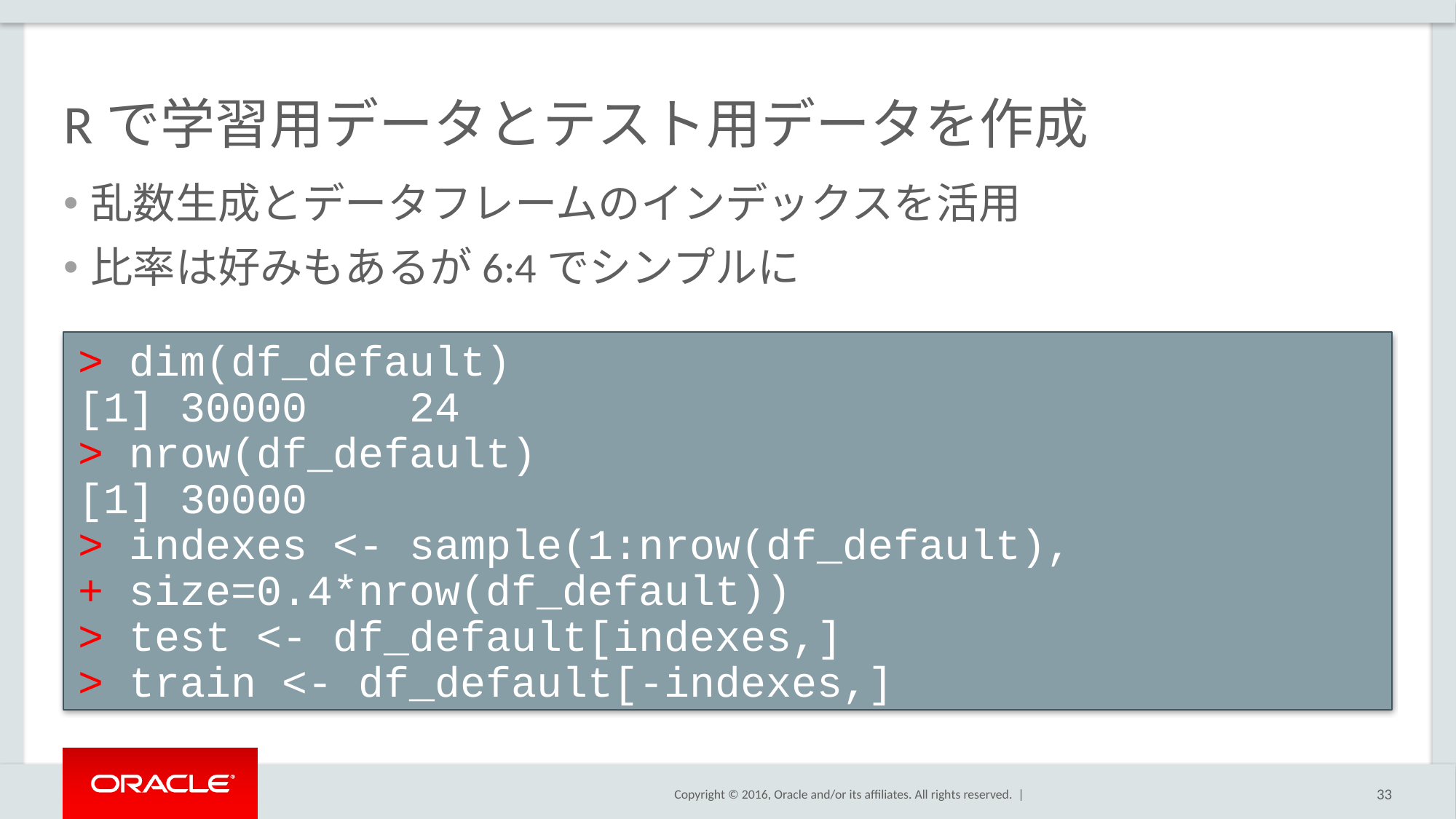

# Rで学習用データとテスト用データを作成
乱数生成とデータフレームのインデックスを活用
比率は好みもあるが6:4でシンプルに
> dim(df_default)
[1] 30000    24
> nrow(df_default)
[1] 30000
> indexes <- sample(1:nrow(df_default),
+ size=0.4*nrow(df_default))
> test <- df_default[indexes,]
> train <- df_default[-indexes,]
33